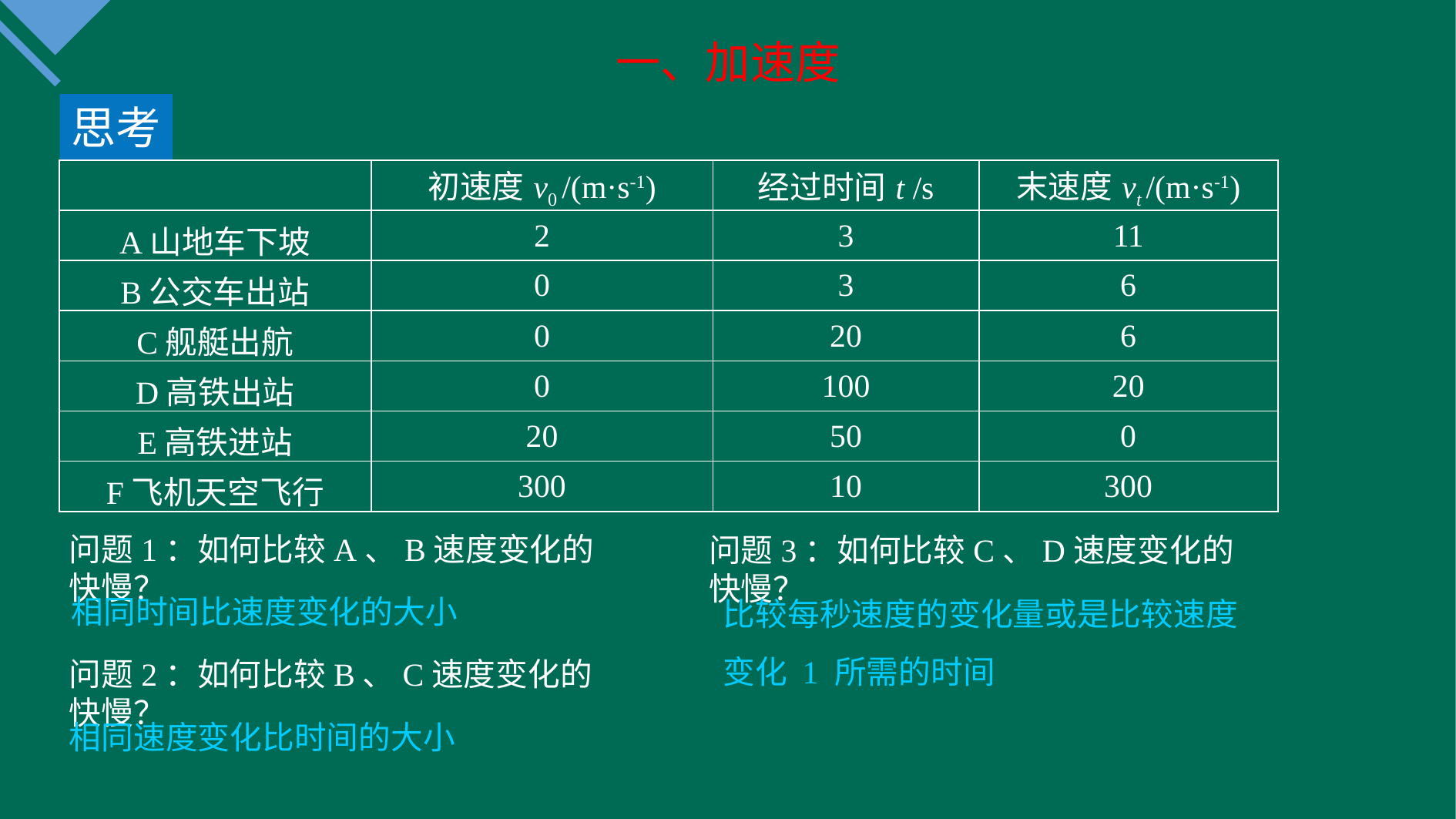

一、加速度
思考
|  | 初速度v0 /(m·s-1) | 经过时间t /s | 末速度vt /(m·s-1) |
| --- | --- | --- | --- |
| A山地车下坡 | 2 | 3 | 11 |
| B公交车出站 | 0 | 3 | 6 |
| C舰艇出航 | 0 | 20 | 6 |
| D高铁出站 | 0 | 100 | 20 |
| E高铁进站 | 20 | 50 | 0 |
| F飞机天空飞行 | 300 | 10 | 300 |
问题1：如何比较A、B速度变化的快慢？
问题3：如何比较C、D速度变化的快慢？
比较每秒速度的变化量或是比较速度变化 1 所需的时间
相同时间比速度变化的大小
问题2：如何比较B、C速度变化的快慢？

相同速度变化比时间的大小